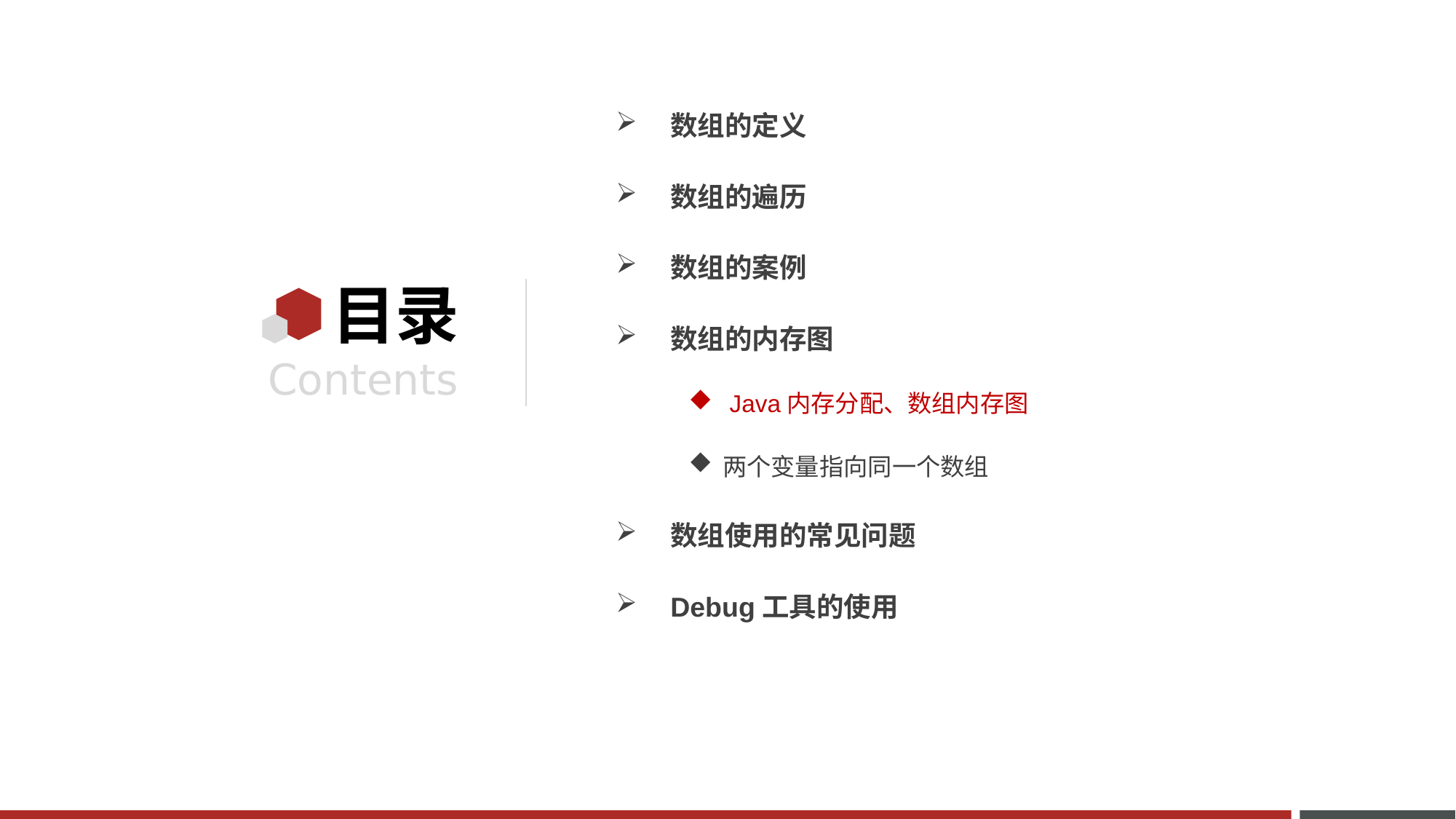

数组的定义
数组的遍历
数组的案例
数组的内存图
 Java内存分配、数组内存图
两个变量指向同一个数组
数组使用的常见问题
Debug工具的使用